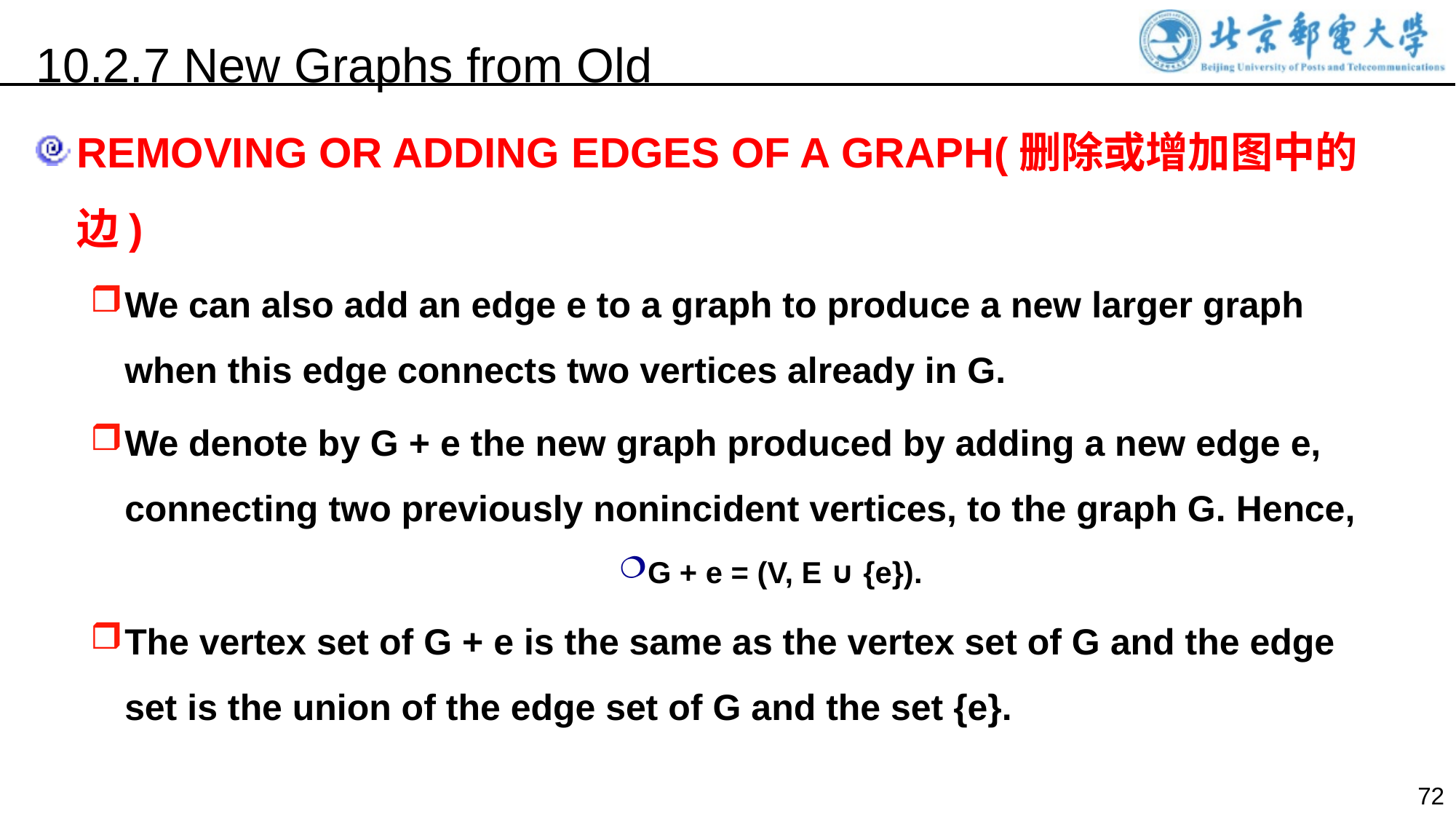

10.2.7 New Graphs from Old
REMOVING OR ADDING EDGES OF A GRAPH(删除或增加图中的边)
We can also add an edge e to a graph to produce a new larger graph when this edge connects two vertices already in G.
We denote by G + e the new graph produced by adding a new edge e, connecting two previously nonincident vertices, to the graph G. Hence,
G + e = (V, E ∪ {e}).
The vertex set of G + e is the same as the vertex set of G and the edge set is the union of the edge set of G and the set {e}.